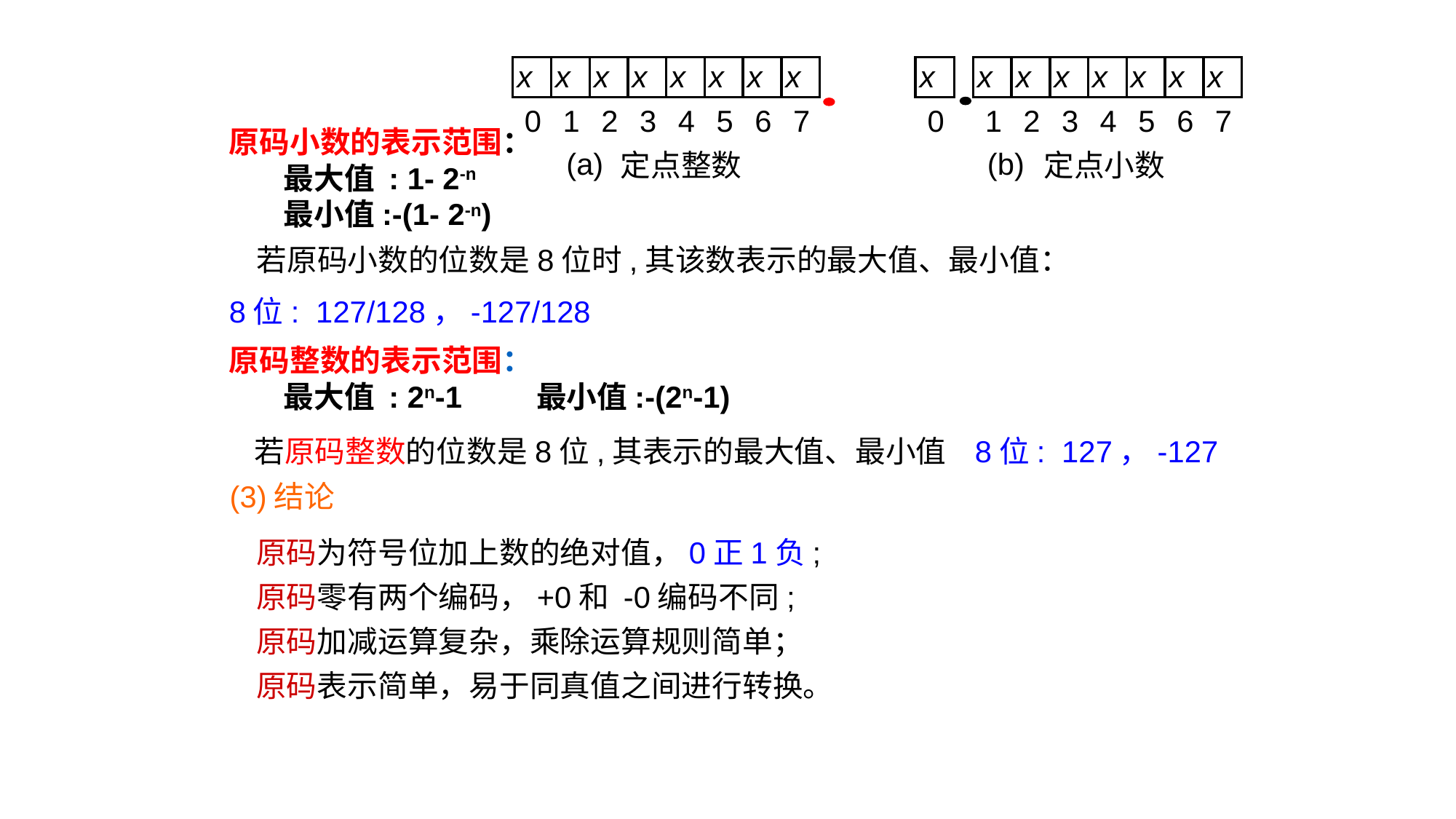

x
x
x
x
x
x
x
x
x
x
x
x
x
x
x
x

0
1
2
3
4
5
6
7
0
1
2
3
4
5
6
7

(a)
(b)
定点整数
定点小数
原码小数的表示范围：
最大值 : 1- 2-n
最小值:-(1- 2-n)

   若原码小数的位数是8位时,其该数表示的最大值、最小值：
8位:  127/128，-127/128
原码整数的表示范围：
最大值 : 2n-1        最小值:-(2n-1)

    若原码整数的位数是8位,其表示的最大值、最小值
8位:  127，-127
(3)结论
原码为符号位加上数的绝对值，0正1负;
原码零有两个编码，+0和 -0编码不同;
原码加减运算复杂，乘除运算规则简单；
原码表示简单，易于同真值之间进行转换。